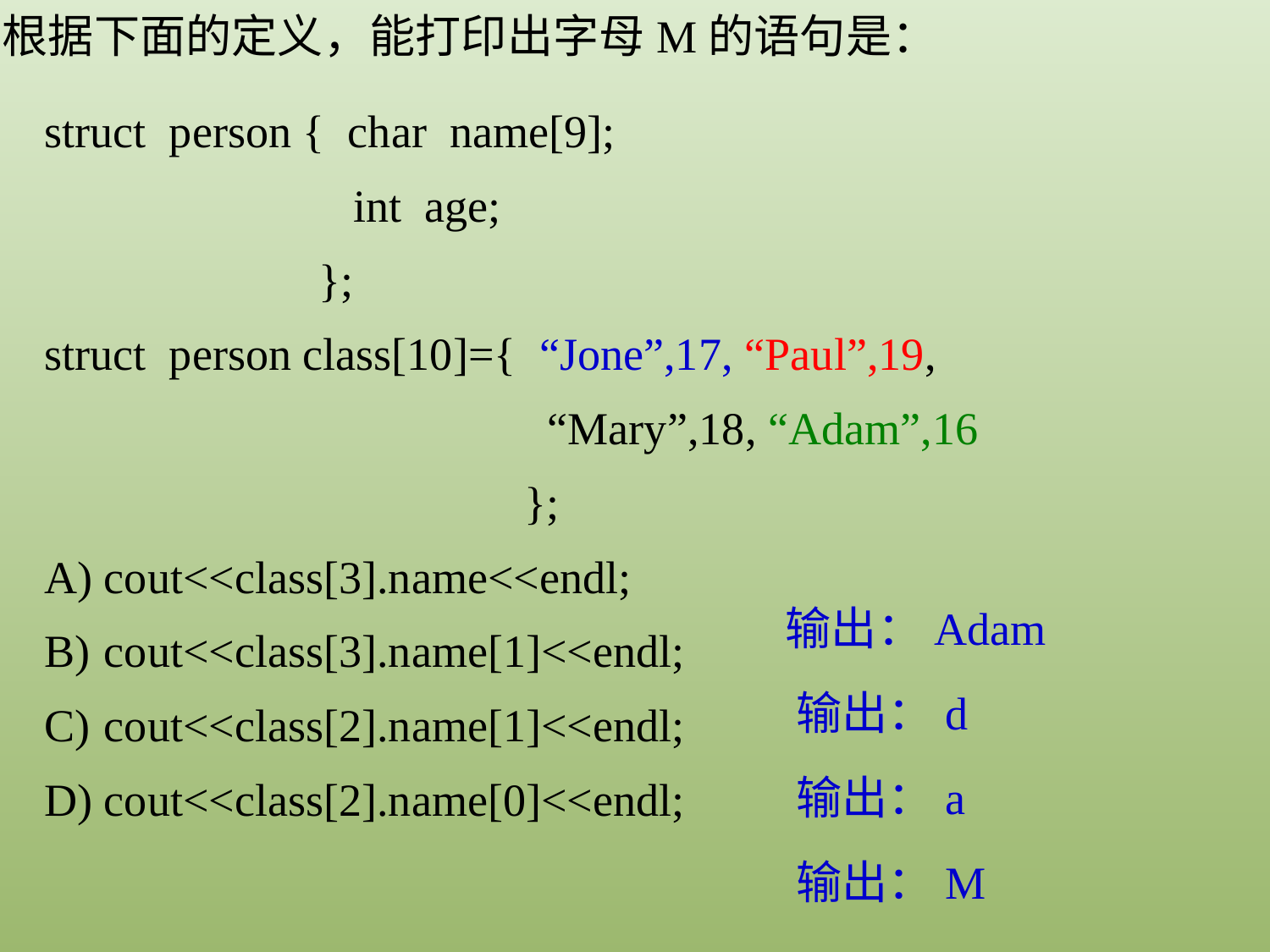

根据下面的定义，能打印出字母M的语句是：
struct  person {  char  name[9];
                           int  age;
                        };
struct  person class[10]={  “Jone”,17, “Paul”,19,
                                            “Mary”,18, “Adam”,16
                                          };
cout<<class[3].name<<endl;
cout<<class[3].name[1]<<endl;
cout<<class[2].name[1]<<endl;
cout<<class[2].name[0]<<endl;
输出：Adam
输出：d
输出：a
输出：M
399